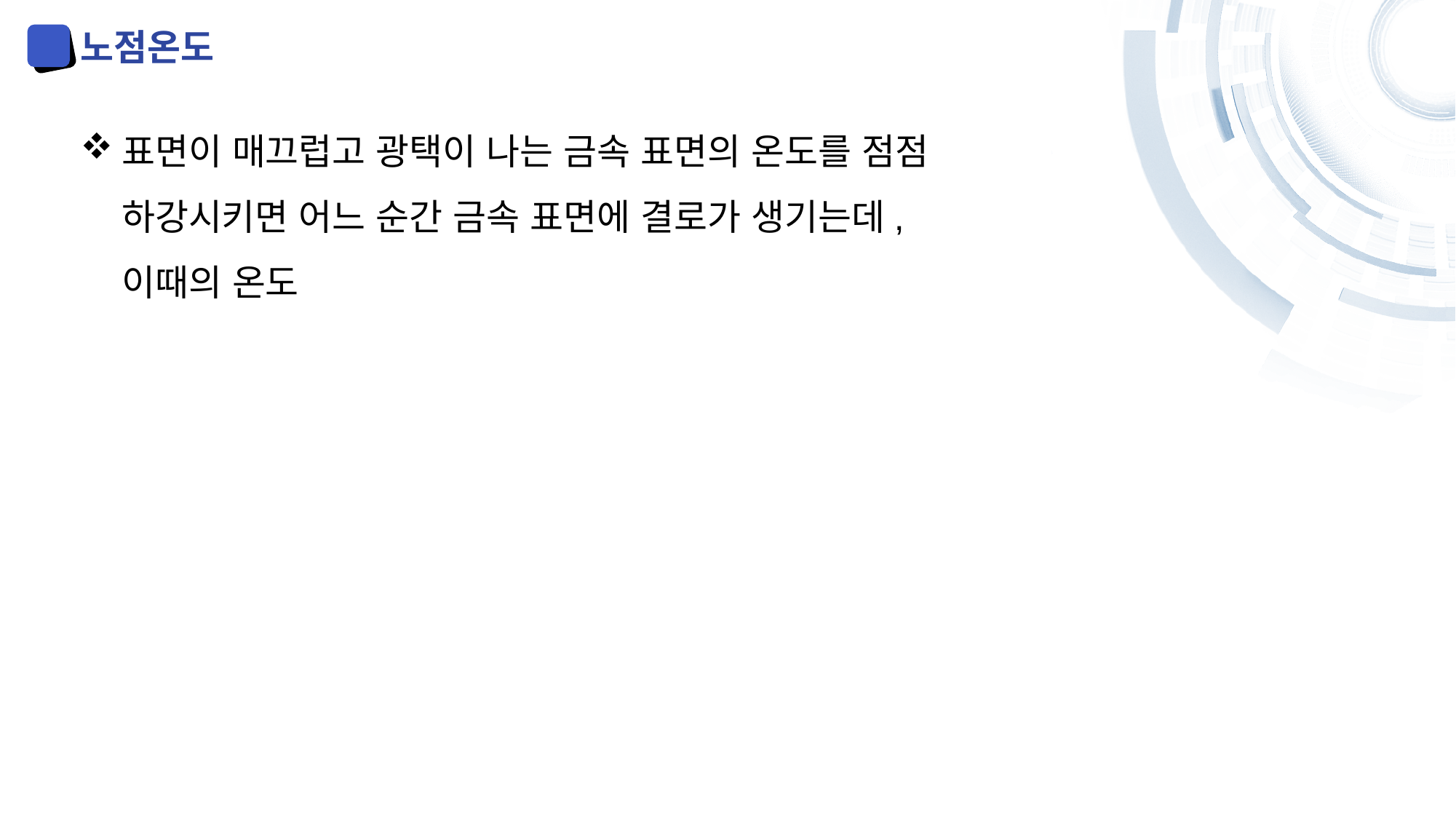

노점온도

표면이 매끄럽고 광택이 나는 금속 표면의 온도를 점점 하강시키면 어느 순간 금속 표면에 결로가 생기는데, 이때의 온도